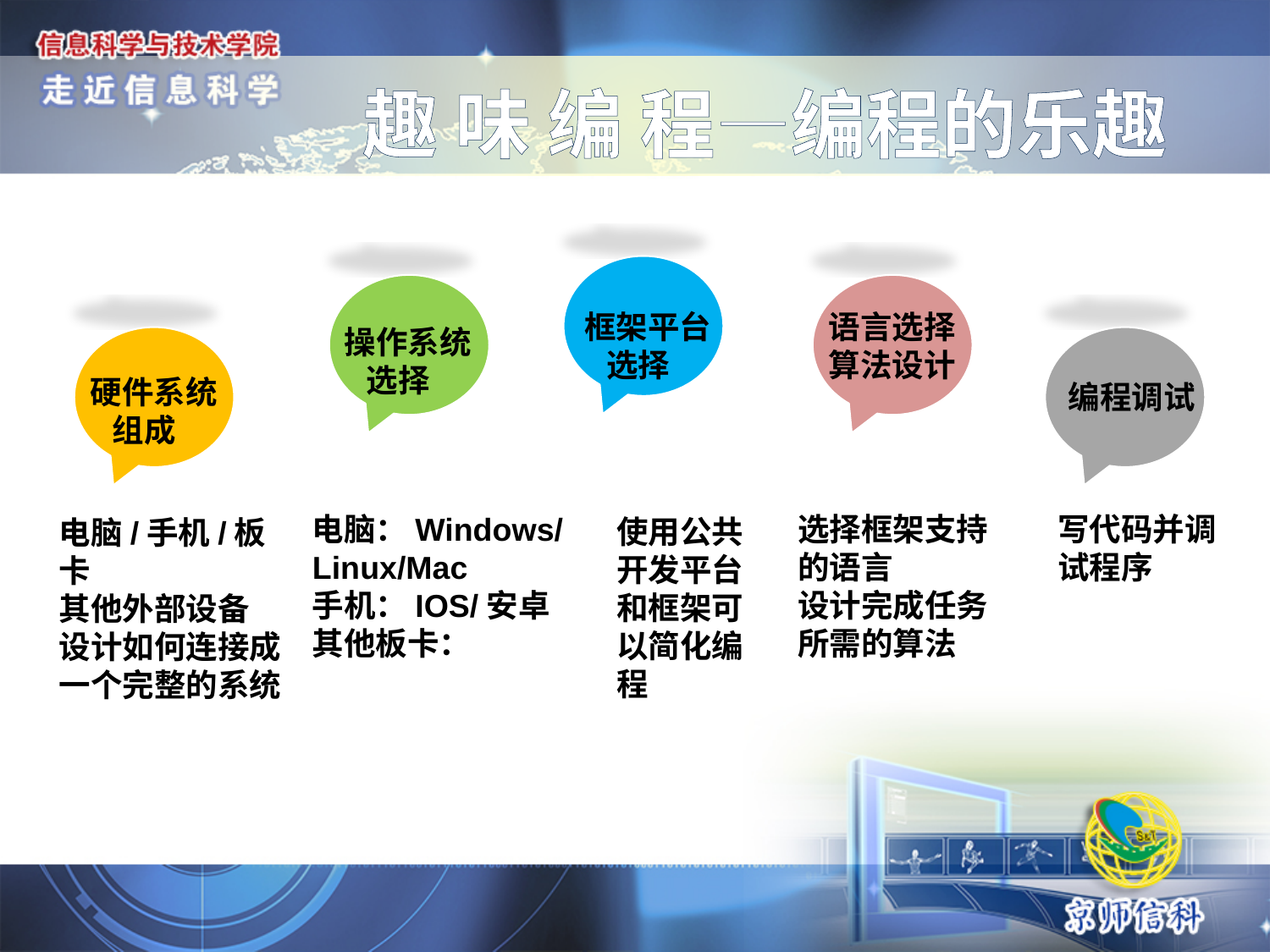

趣 味 编 程—编程的乐趣

框架平台
  选择
语言选择
算法设计
操作系统
  选择

硬件系统
  组成
编程调试
电脑：Windows/Linux/Mac
手机：IOS/安卓
其他板卡：
选择框架支持的语言
设计完成任务所需的算法
写代码并调试程序
使用公共开发平台和框架可以简化编程
电脑/手机/板卡
其他外部设备
设计如何连接成一个完整的系统